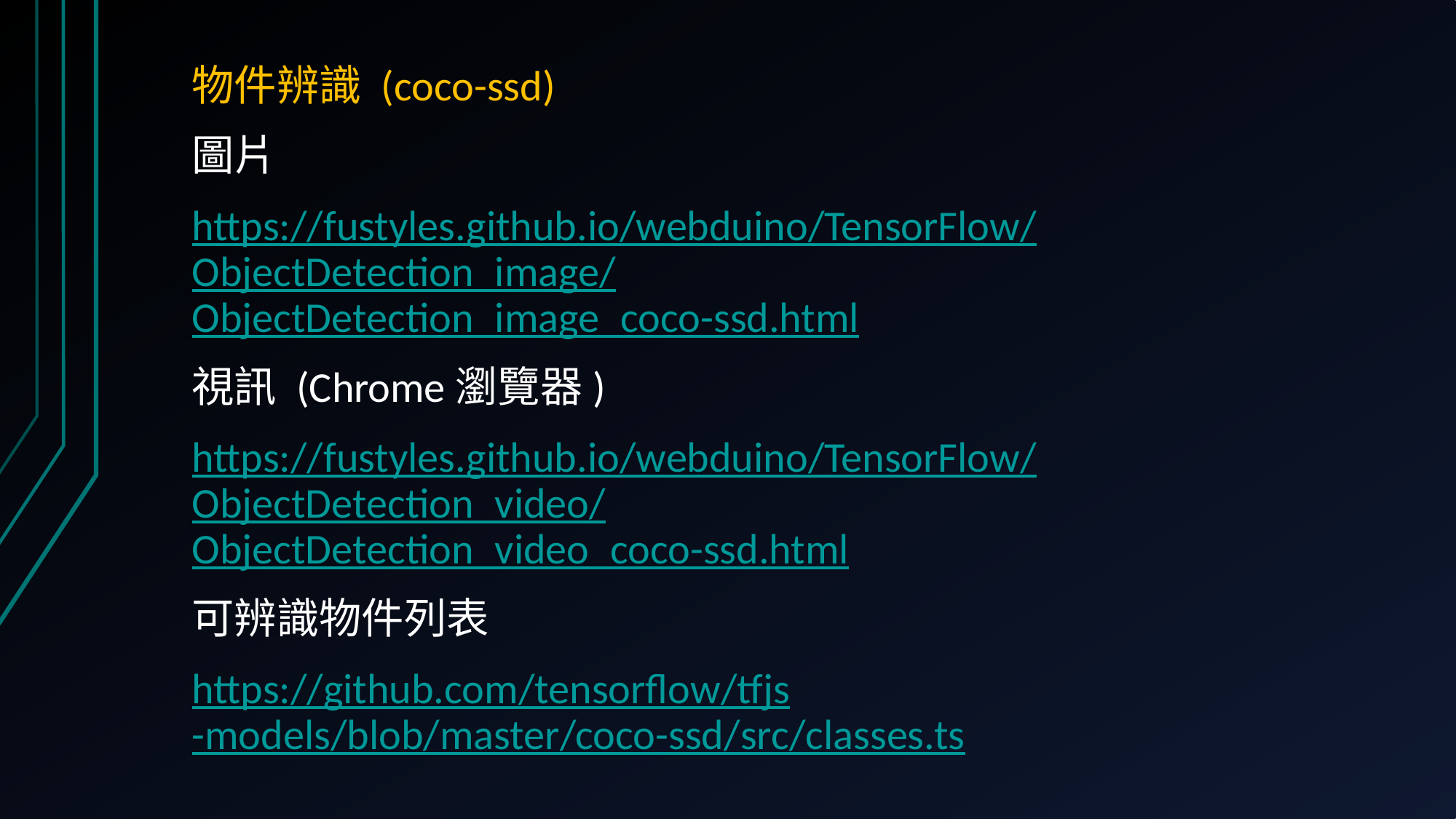

物件辨識 (coco-ssd)
圖片
https://fustyles.github.io/webduino/TensorFlow/ObjectDetection_image/ObjectDetection_image_coco-ssd.html
視訊 (Chrome瀏覽器)
https://fustyles.github.io/webduino/TensorFlow/ObjectDetection_video/ObjectDetection_video_coco-ssd.html
可辨識物件列表
https://github.com/tensorflow/tfjs-models/blob/master/coco-ssd/src/classes.ts